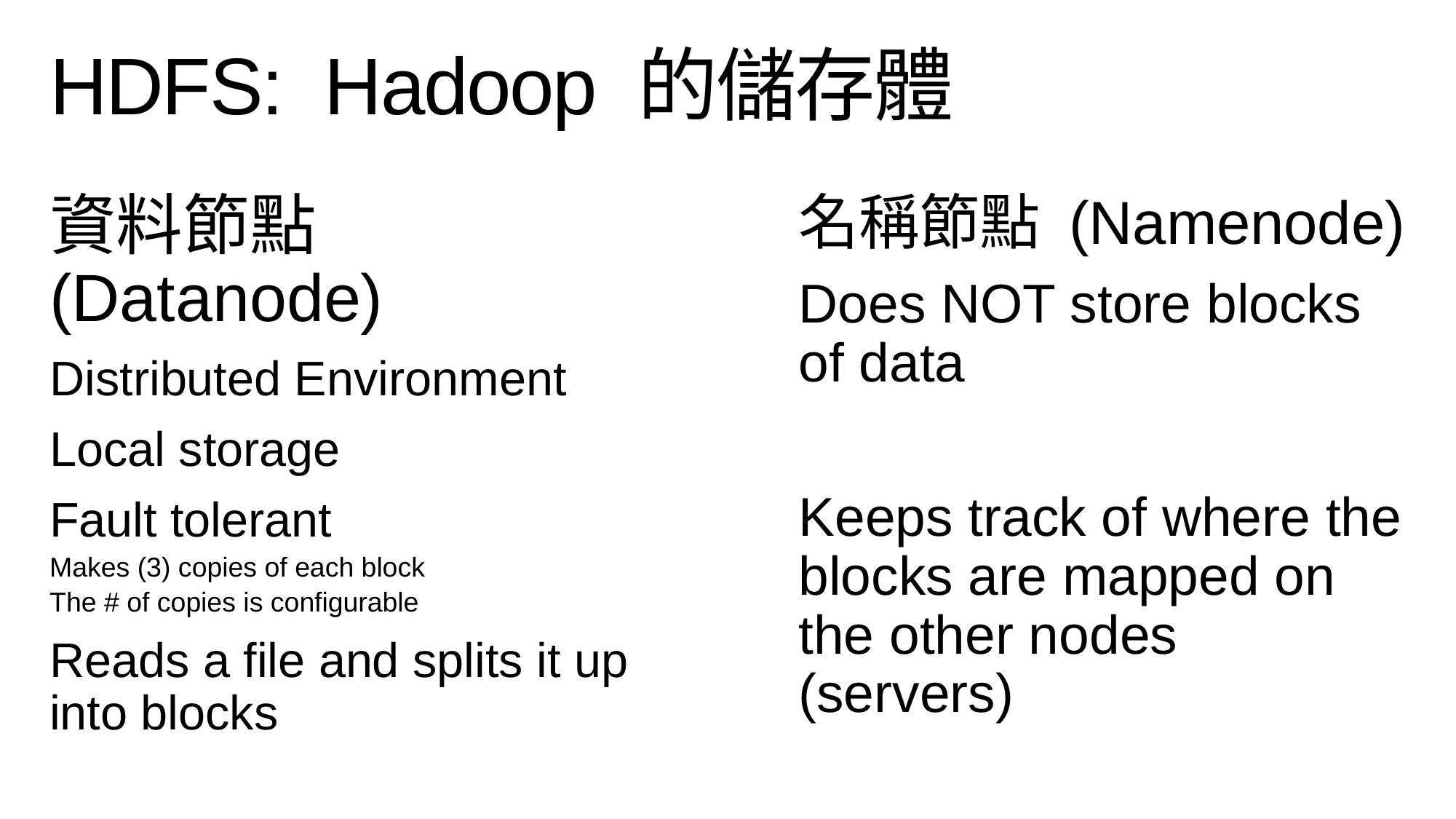

# HDFS:  Hadoop 的儲存體
資料節點 (Datanode)
Distributed Environment
Local storage
Fault tolerant
Makes (3) copies of each block
The # of copies is configurable
Reads a file and splits it up into blocks

名稱節點 (Namenode)
Does NOT store blocks of data

Keeps track of where the blocks are mapped on the other nodes (servers)